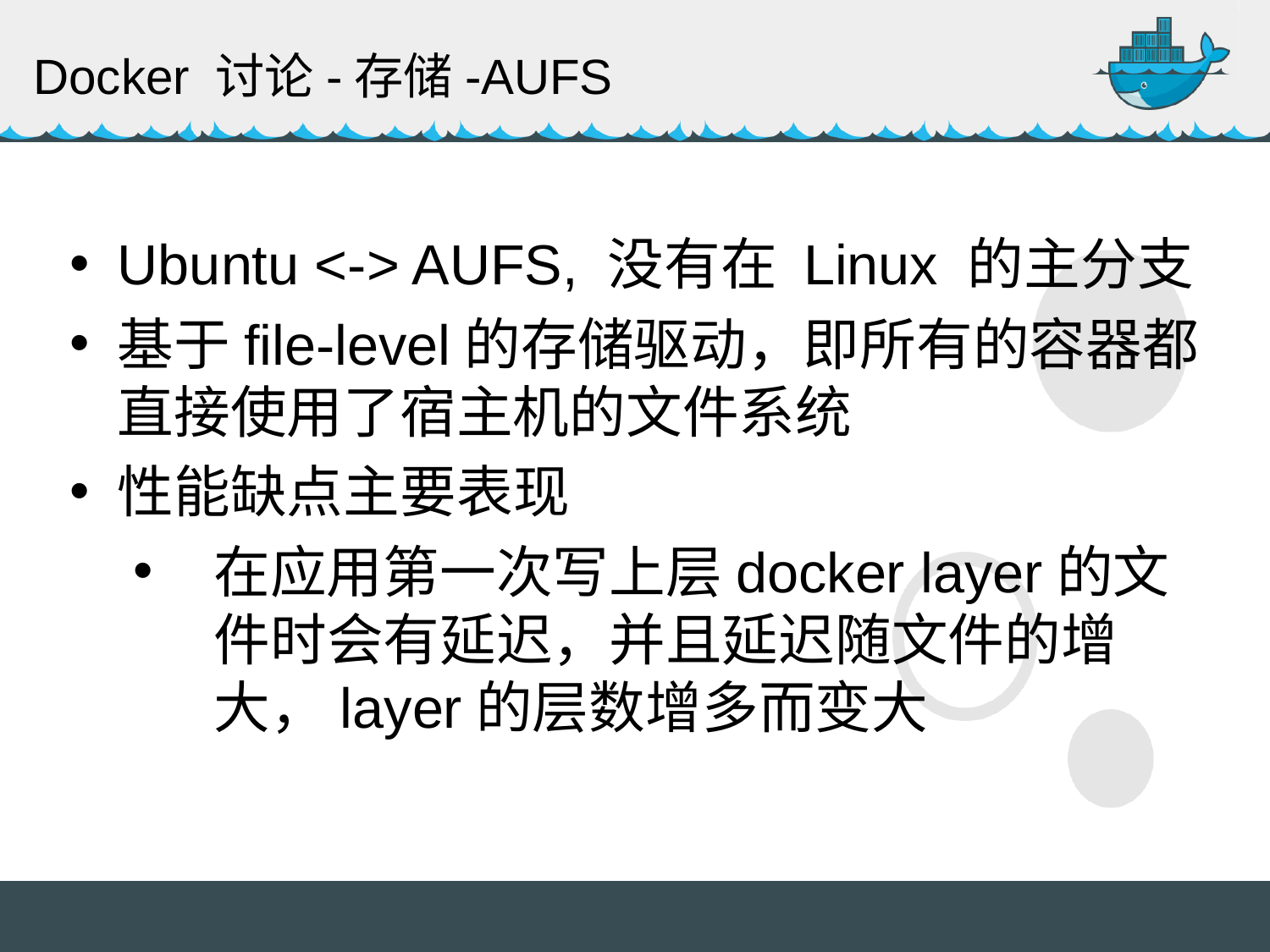

Docker 讨论-存储-AUFS
Ubuntu <-> AUFS, 没有在 Linux 的主分支
基于file-level的存储驱动，即所有的容器都直接使用了宿主机的文件系统
性能缺点主要表现
在应用第一次写上层docker layer的文件时会有延迟，并且延迟随文件的增大，layer的层数增多而变大